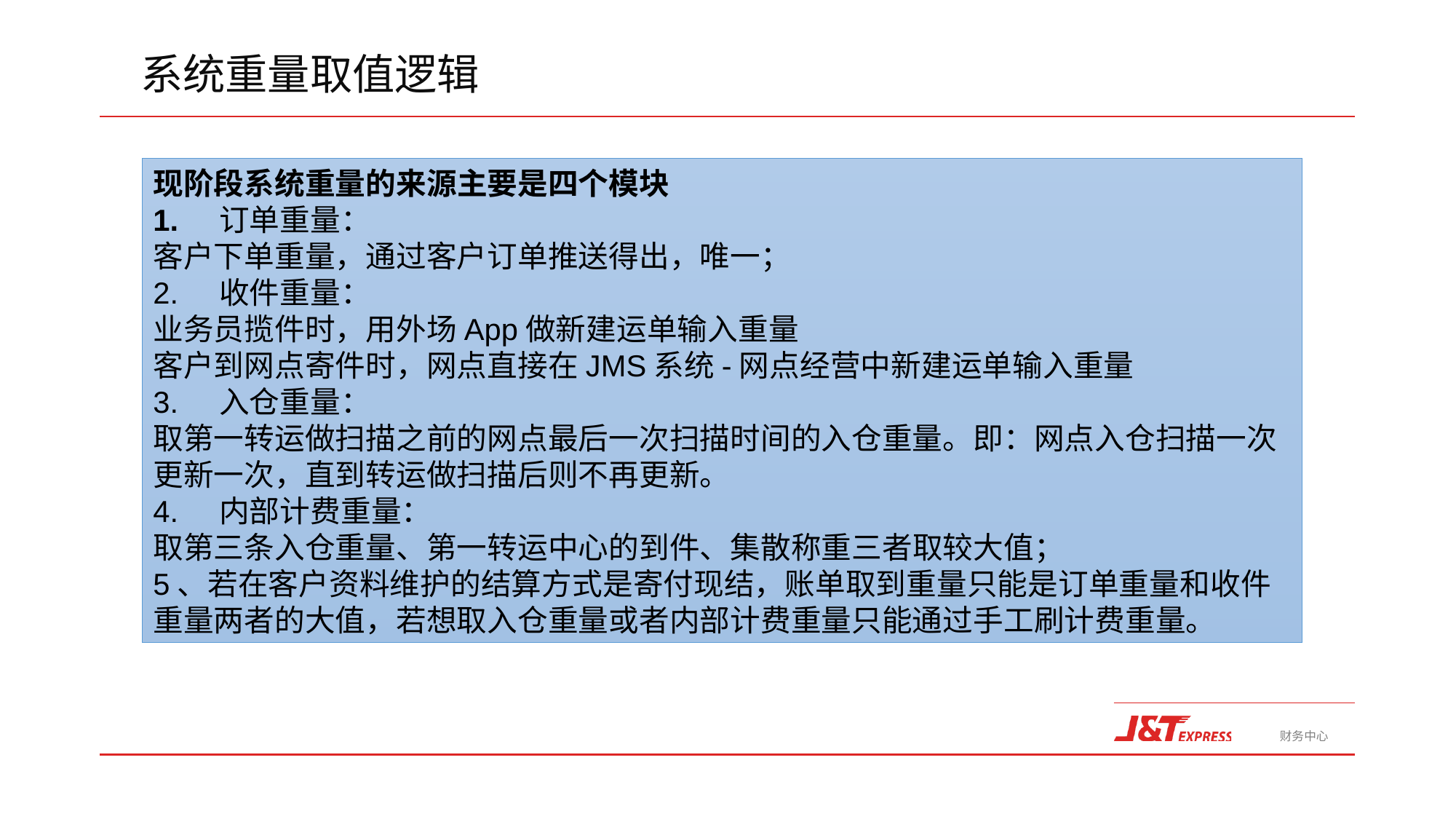

系统重量取值逻辑
现阶段系统重量的来源主要是四个模块1.    订单重量：客户下单重量，通过客户订单推送得出，唯一；2.    收件重量：业务员揽件时，用外场App做新建运单输入重量客户到网点寄件时，网点直接在JMS系统-网点经营中新建运单输入重量3.    入仓重量：取第一转运做扫描之前的网点最后一次扫描时间的入仓重量。即：网点入仓扫描一次更新一次，直到转运做扫描后则不再更新。4.    内部计费重量：取第三条入仓重量、第一转运中心的到件、集散称重三者取较大值；
5、若在客户资料维护的结算方式是寄付现结，账单取到重量只能是订单重量和收件重量两者的大值，若想取入仓重量或者内部计费重量只能通过手工刷计费重量。